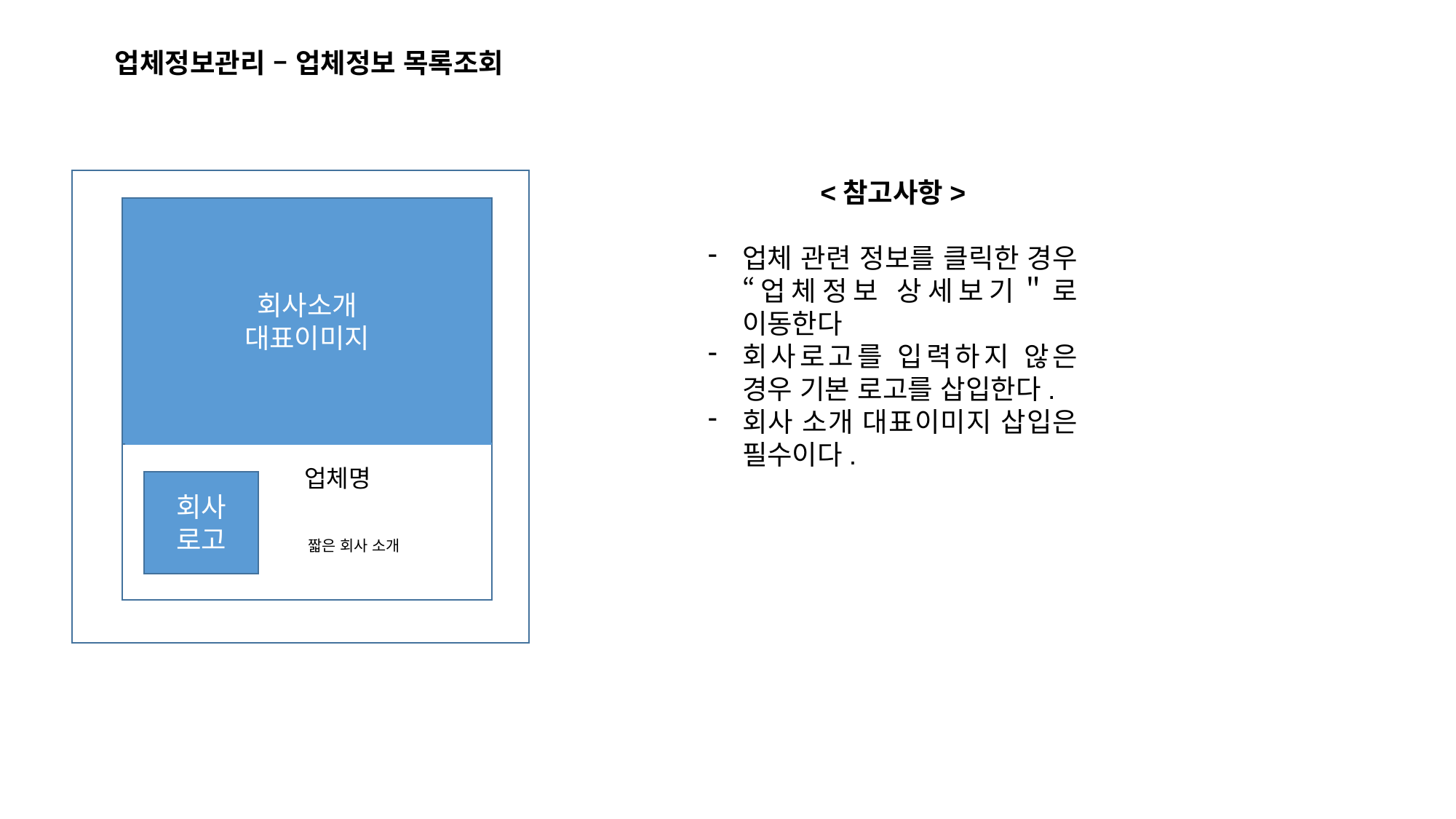

업체정보관리 – 업체정보 목록조회

회사소개
대표이미지

업체명
회사
로고
짧은 회사 소개
<참고사항>

업체 관련 정보를 클릭한 경우 “업체정보 상세보기＂로 이동한다
회사로고를 입력하지 않은 경우 기본 로고를 삽입한다.
회사 소개 대표이미지 삽입은 필수이다.